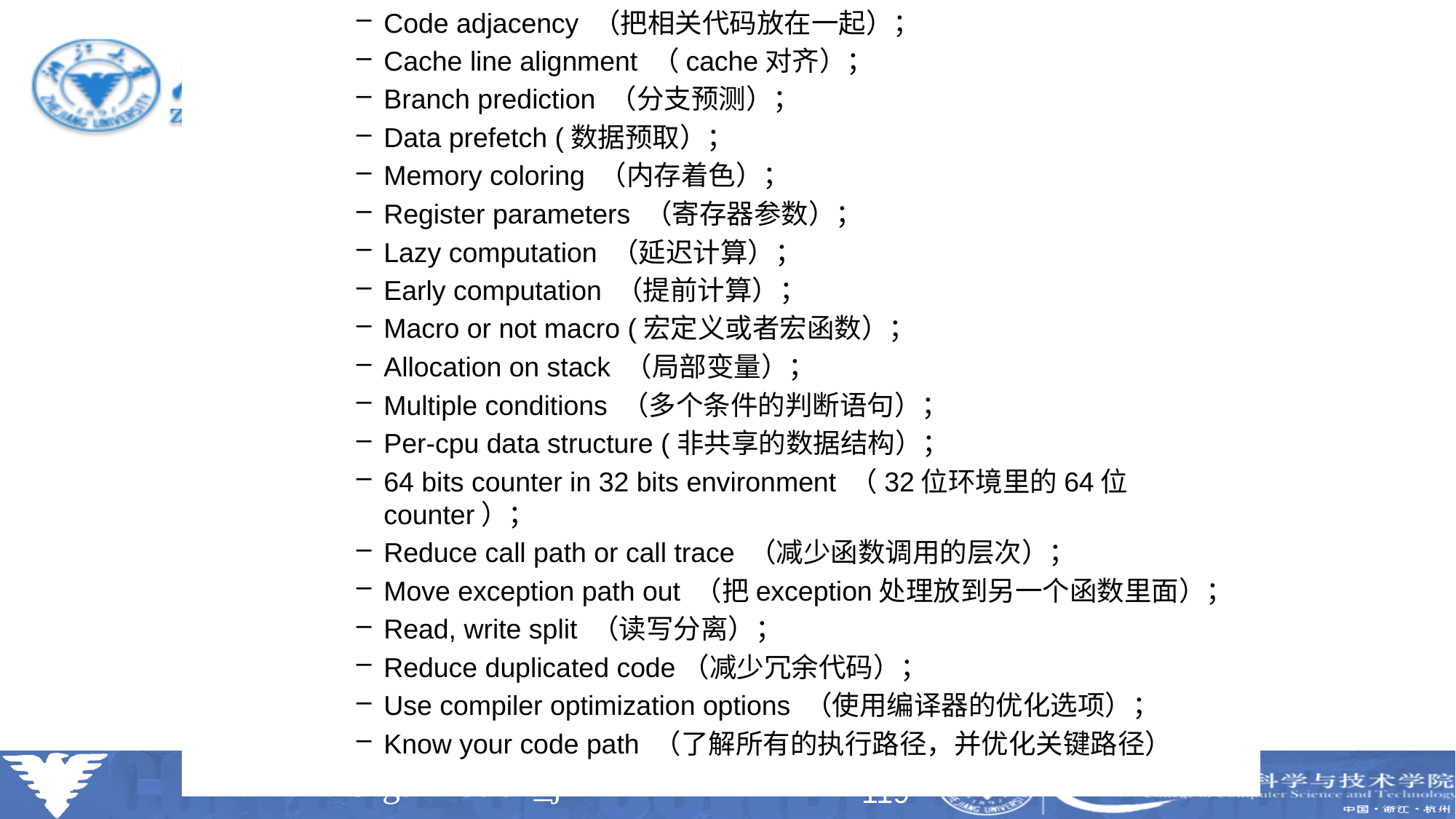

Code adjacency （把相关代码放在一起）；
Cache line alignment （cache对齐）；
Branch prediction （分支预测）；
Data prefetch (数据预取）；
Memory coloring （内存着色）；
Register parameters （寄存器参数）；
Lazy computation （延迟计算）；
Early computation （提前计算）；
Macro or not macro (宏定义或者宏函数）；
Allocation on stack （局部变量）；
Multiple conditions （多个条件的判断语句）；
Per-cpu data structure (非共享的数据结构）；
64 bits counter in 32 bits environment （32位环境里的64位counter）；
Reduce call path or call trace （减少函数调用的层次）；
Move exception path out （把exception处理放到另一个函数里面）；
Read, write split （读写分离）；
Reduce duplicated code（减少冗余代码）；
Use compiler optimization options （使用编译器的优化选项）；
Know your code path （了解所有的执行路径，并优化关键路径）